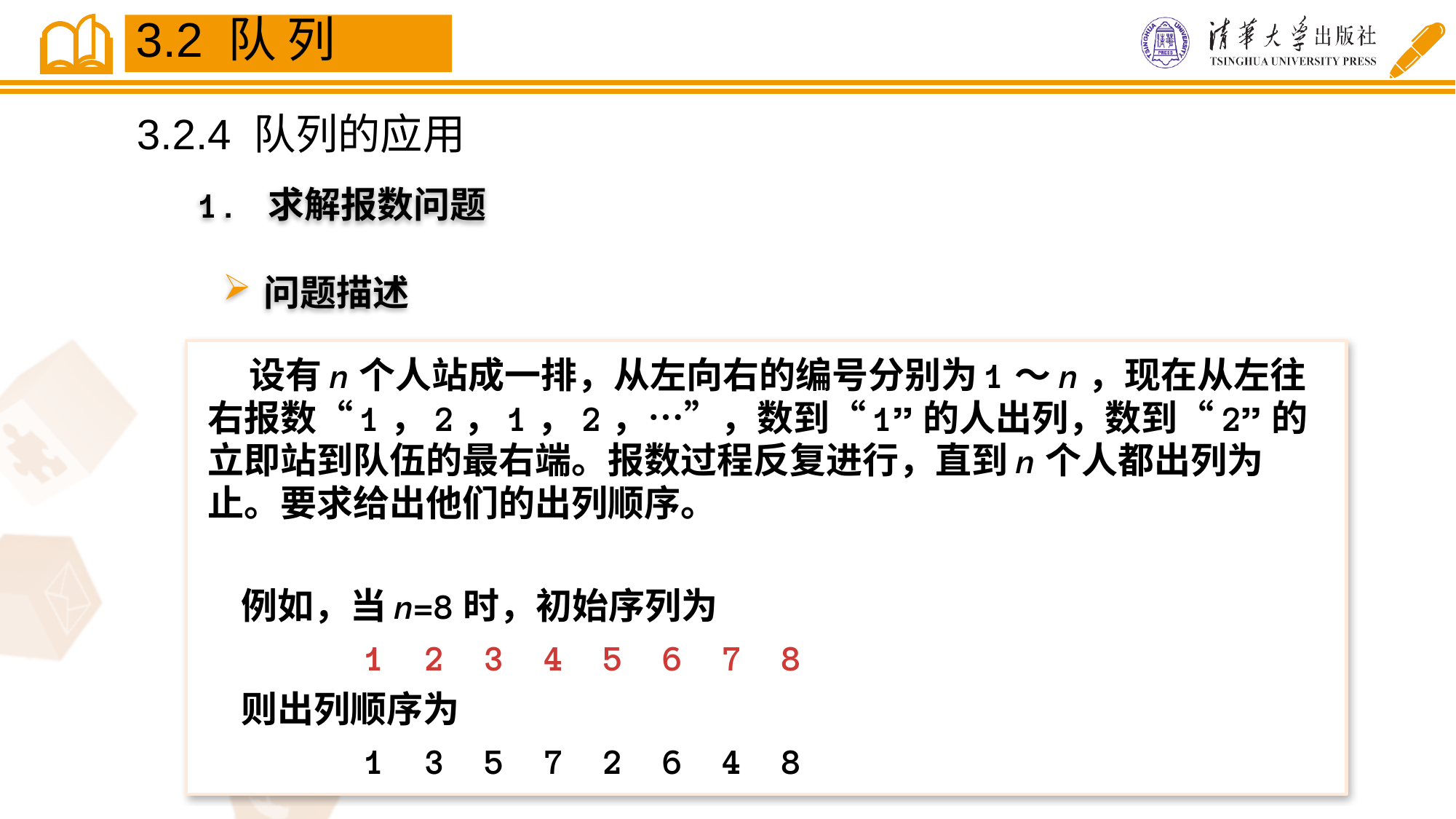

3.2 队 列
3.2.4 队列的应用
1. 求解报数问题
问题描述
    设有n个人站成一排，从左向右的编号分别为1～n，现在从左往右报数“1，2，1，2，…”，数到“1”的人出列，数到“2”的立即站到队伍的最右端。报数过程反复进行，直到n个人都出列为止。要求给出他们的出列顺序。

   例如，当n=8时，初始序列为
        1  2  3  4  5  6  7  8
   则出列顺序为
        1  3  5  7  2  6  4  8